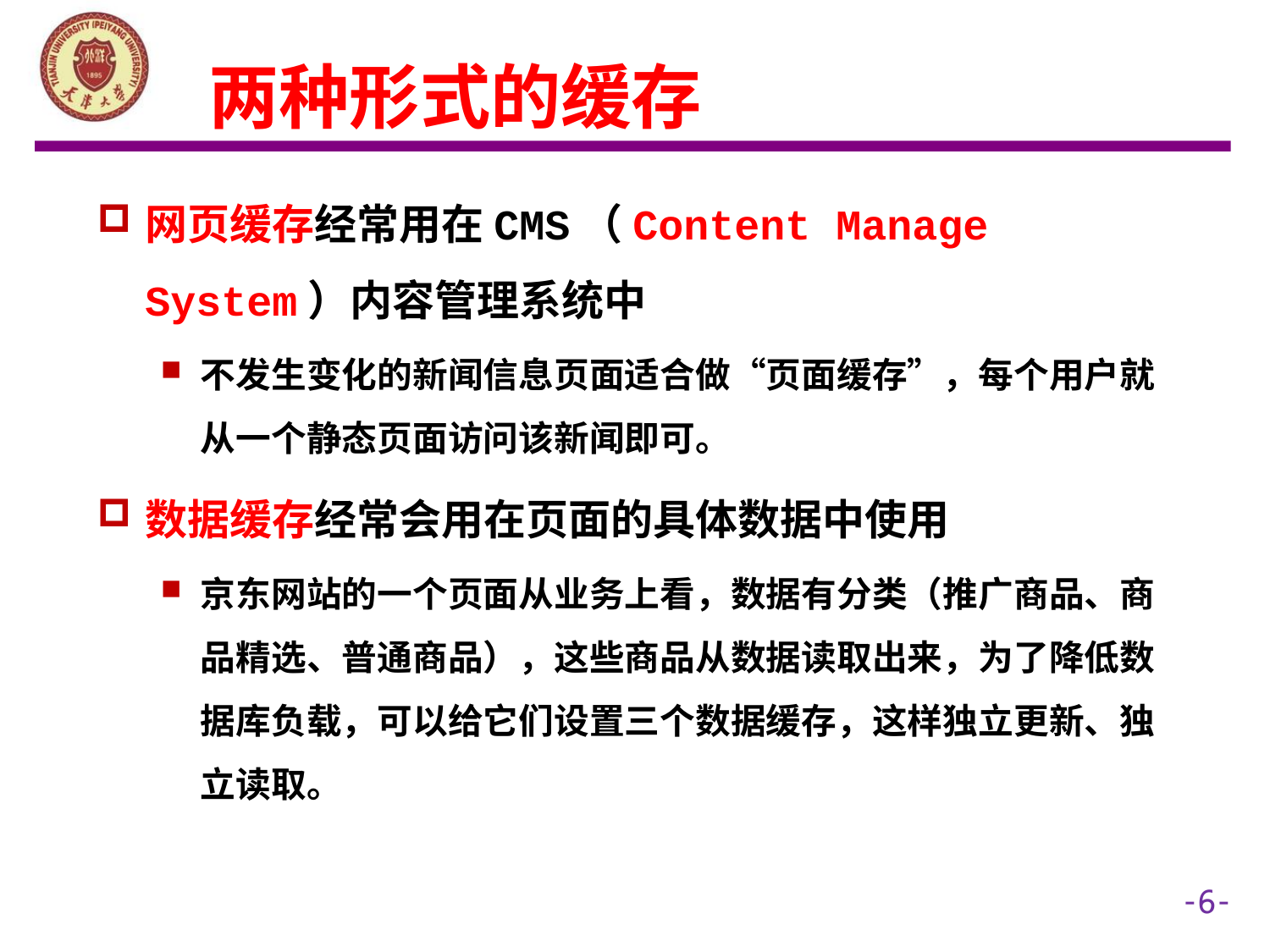

# 两种形式的缓存
网页缓存经常用在CMS（Content Manage System）内容管理系统中
不发生变化的新闻信息页面适合做“页面缓存”，每个用户就从一个静态页面访问该新闻即可。
数据缓存经常会用在页面的具体数据中使用
京东网站的一个页面从业务上看，数据有分类（推广商品、商品精选、普通商品），这些商品从数据读取出来，为了降低数据库负载，可以给它们设置三个数据缓存，这样独立更新、独立读取。